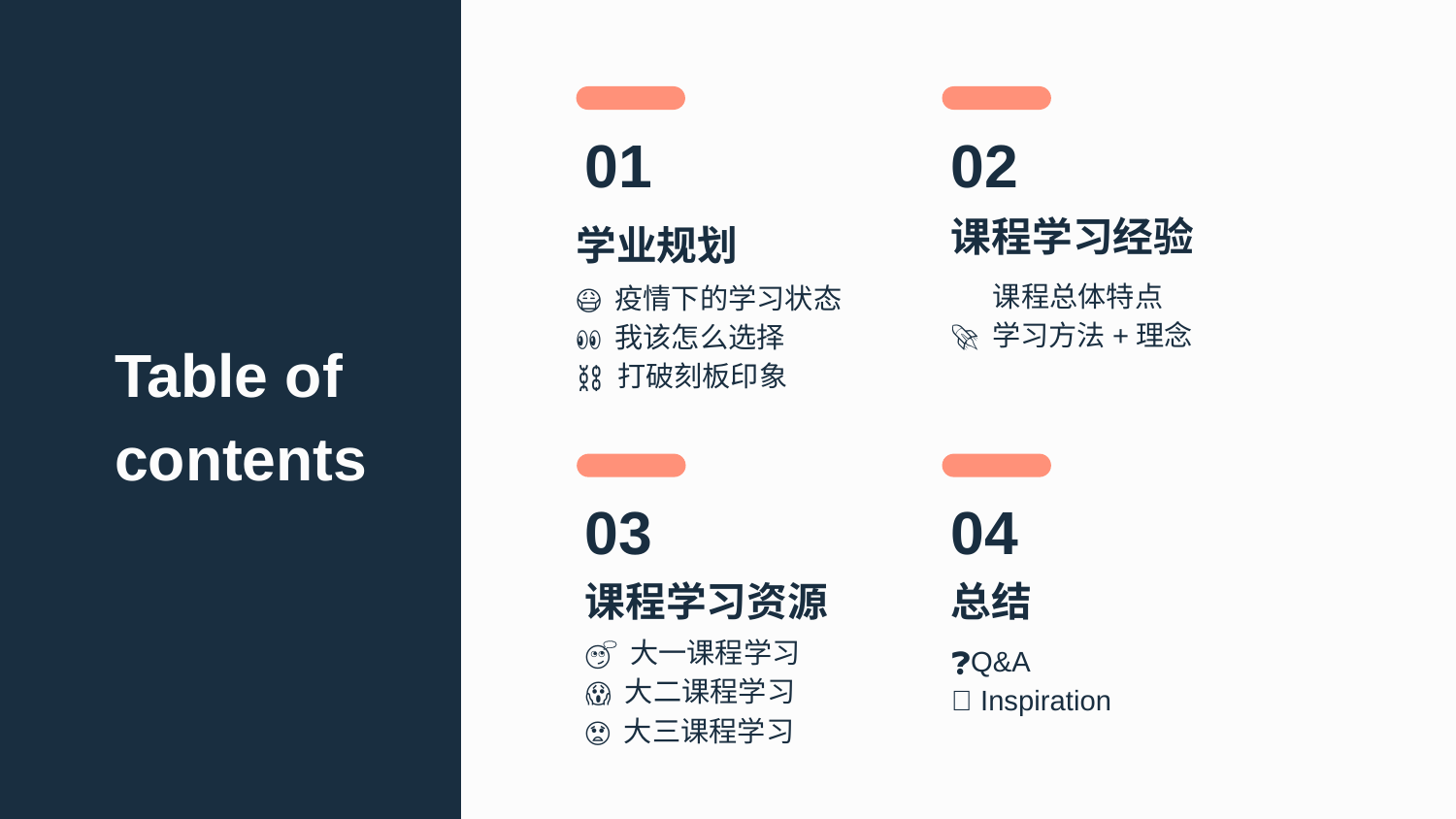

# 01
02
课程学习经验
学业规划
👉 课程总体特点
🚀 学习方法+理念
😷 疫情下的学习状态
👀 我该怎么选择
⛓️ 打破刻板印象

Table of contents
03
04
课程学习资源
总结
🤔 大一课程学习
😱 大二课程学习
😦 大三课程学习
❓Q&A
🥳 Inspiration